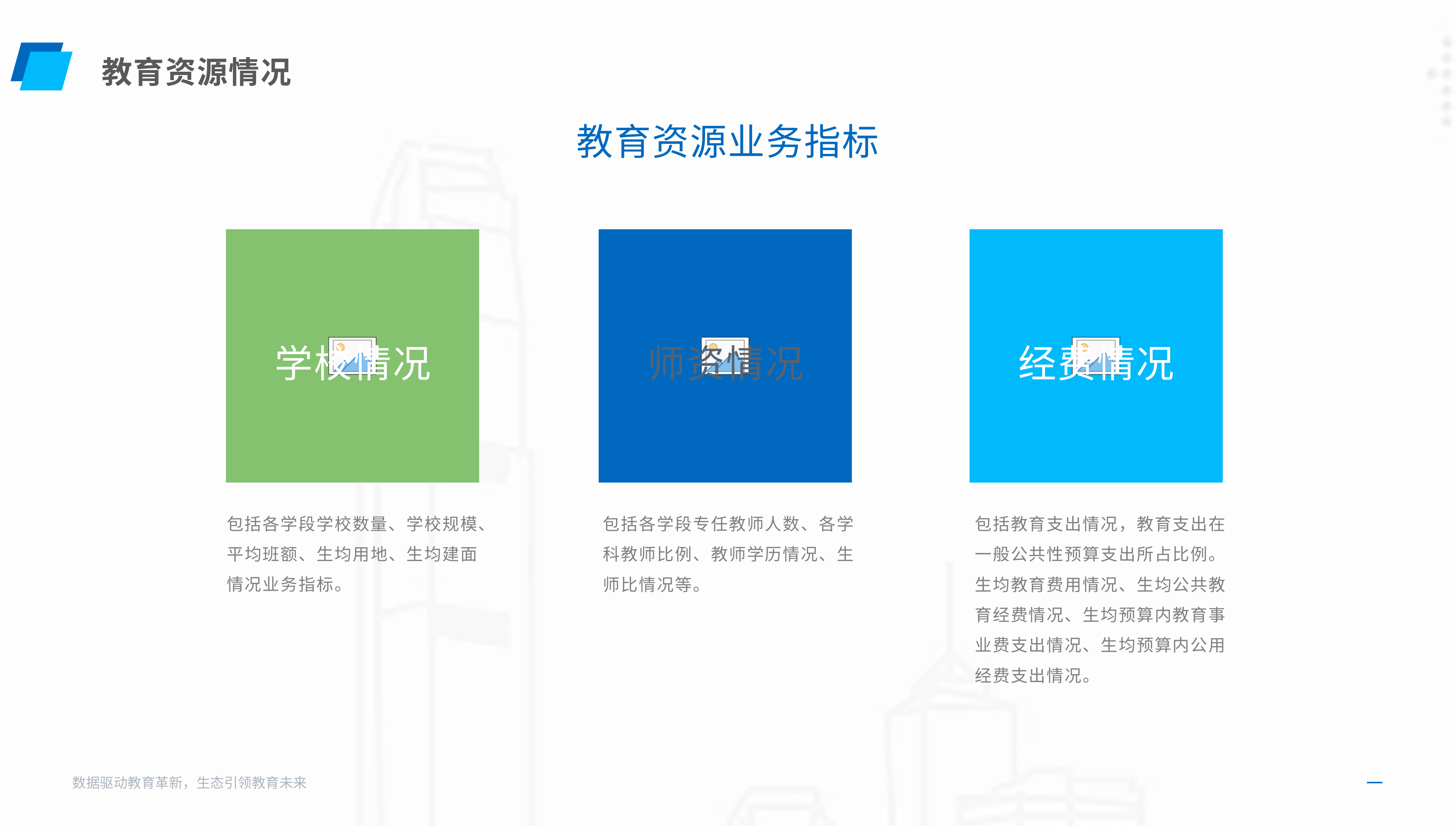

教育资源情况
教育资源业务指标

学校情况
师资情况
经费情况
包括各学段学校数量、学校规模、平均班额、生均用地、生均建面情况业务指标。
包括各学段专任教师人数、各学科教师比例、教师学历情况、生师比情况等。
包括教育支出情况，教育支出在一般公共性预算支出所占比例。生均教育费用情况、生均公共教育经费情况、生均预算内教育事业费支出情况、生均预算内公用经费支出情况。